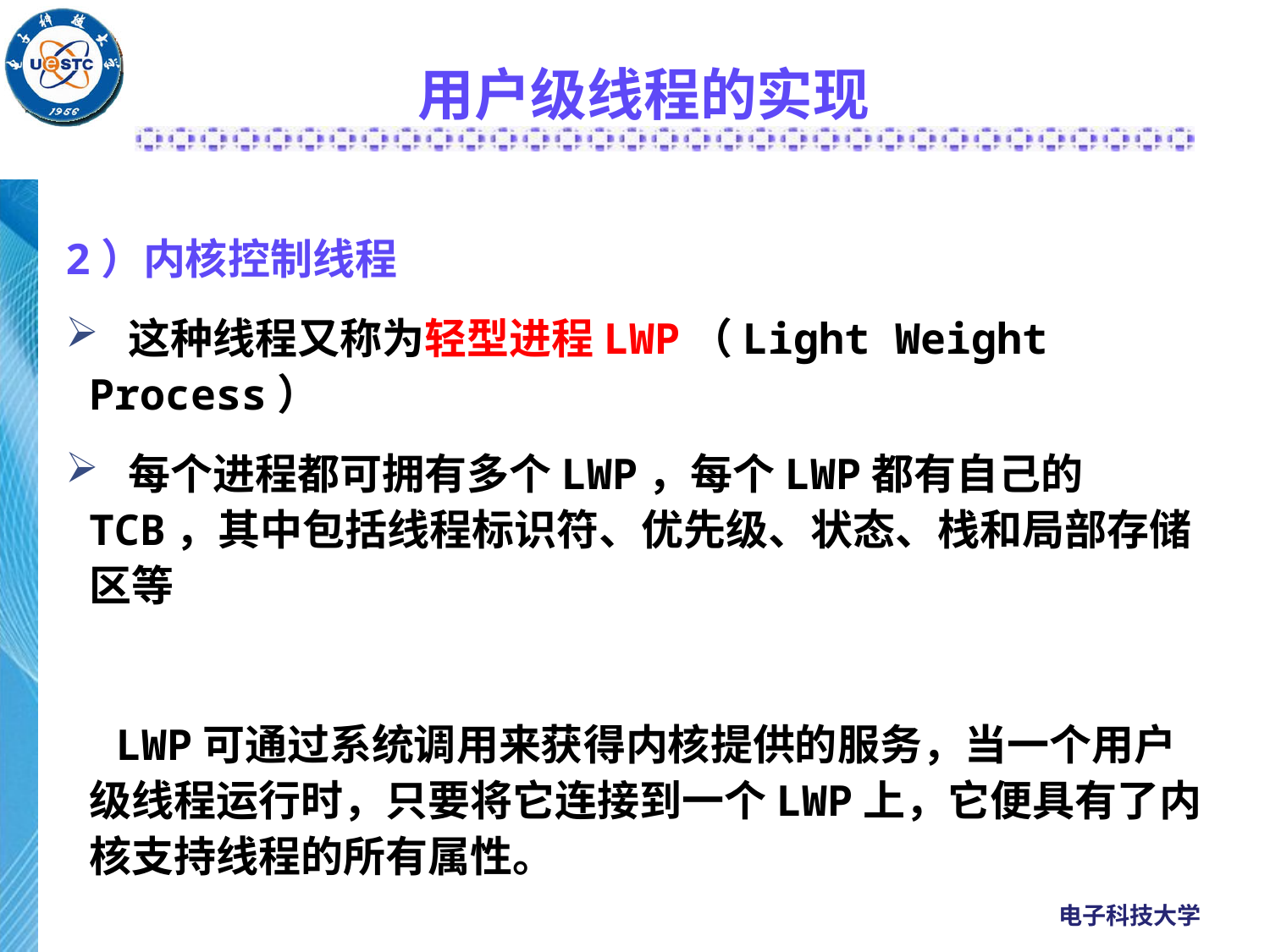

# 用户级线程的实现
2）内核控制线程
  这种线程又称为轻型进程LWP（Light Weight Process）
  每个进程都可拥有多个LWP，每个LWP都有自己的TCB，其中包括线程标识符、优先级、状态、栈和局部存储区等

  LWP可通过系统调用来获得内核提供的服务，当一个用户级线程运行时，只要将它连接到一个LWP上，它便具有了内核支持线程的所有属性。